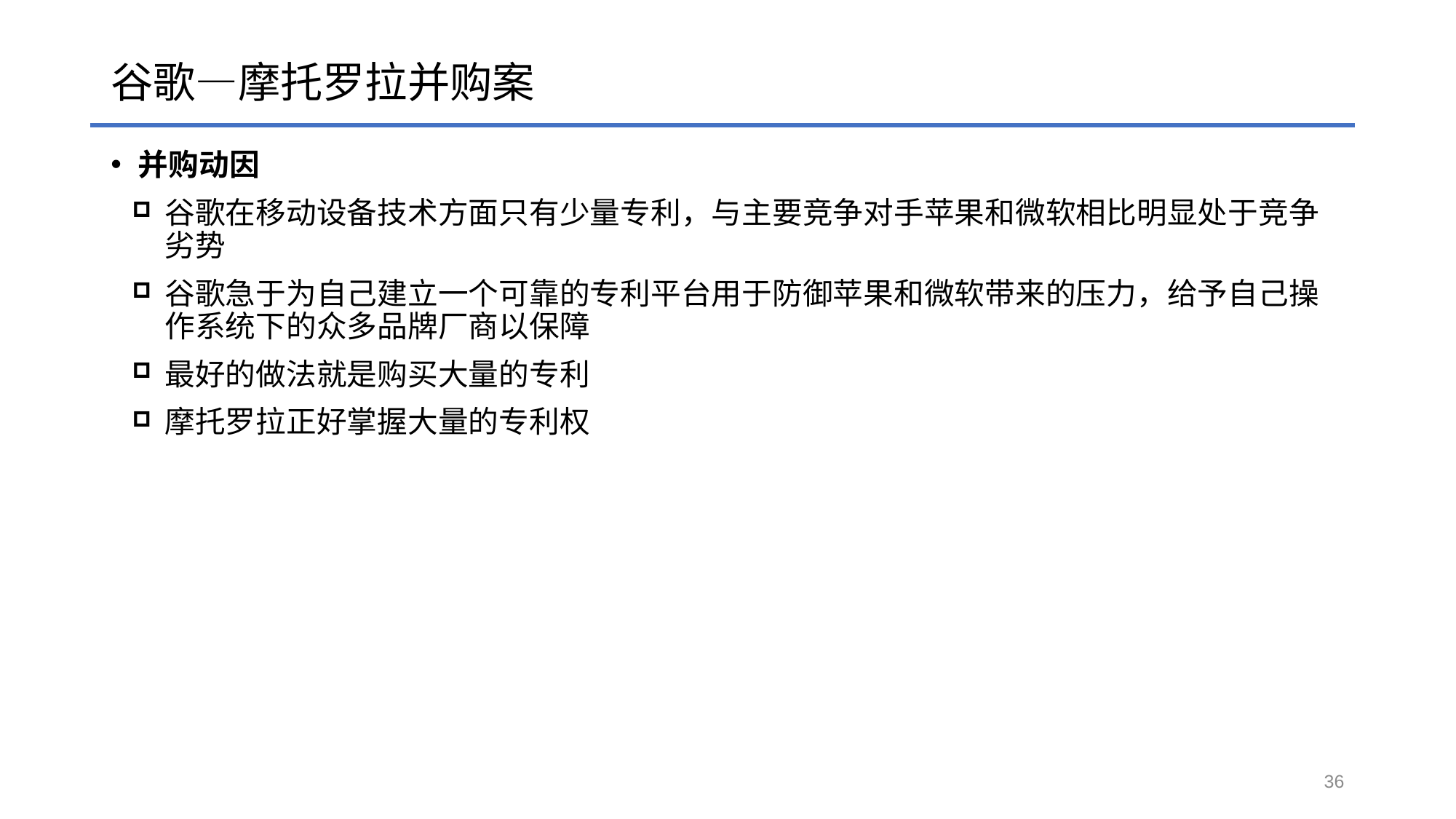

# 谷歌—摩托罗拉并购案
并购动因
谷歌在移动设备技术方面只有少量专利，与主要竞争对手苹果和微软相比明显处于竞争劣势
谷歌急于为自己建立一个可靠的专利平台用于防御苹果和微软带来的压力，给予自己操作系统下的众多品牌厂商以保障
最好的做法就是购买大量的专利
摩托罗拉正好掌握大量的专利权
36